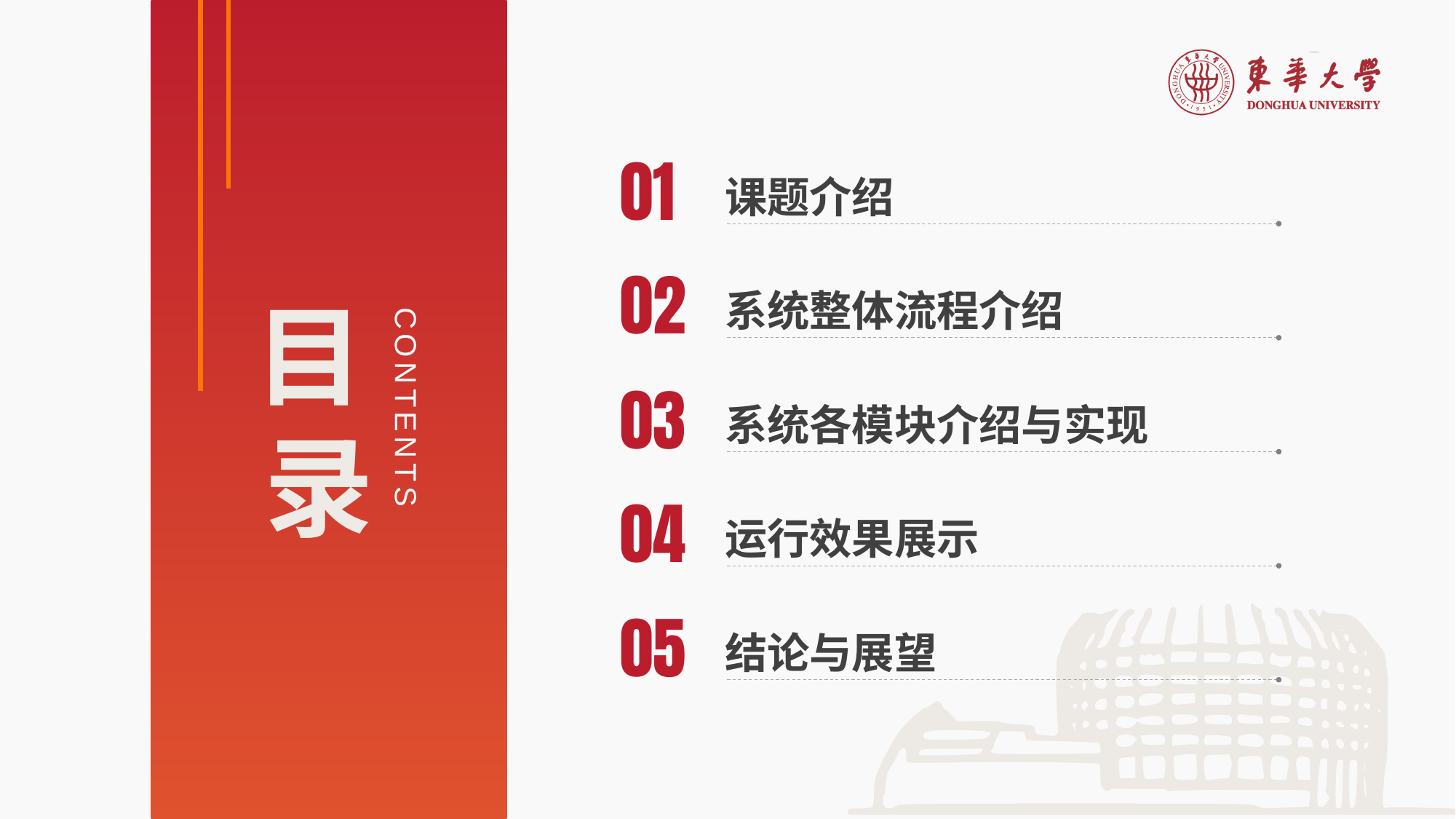

01
课题介绍
02
系统整体流程介绍
03
系统各模块介绍与实现
04
运行效果展示
05
结论与展望